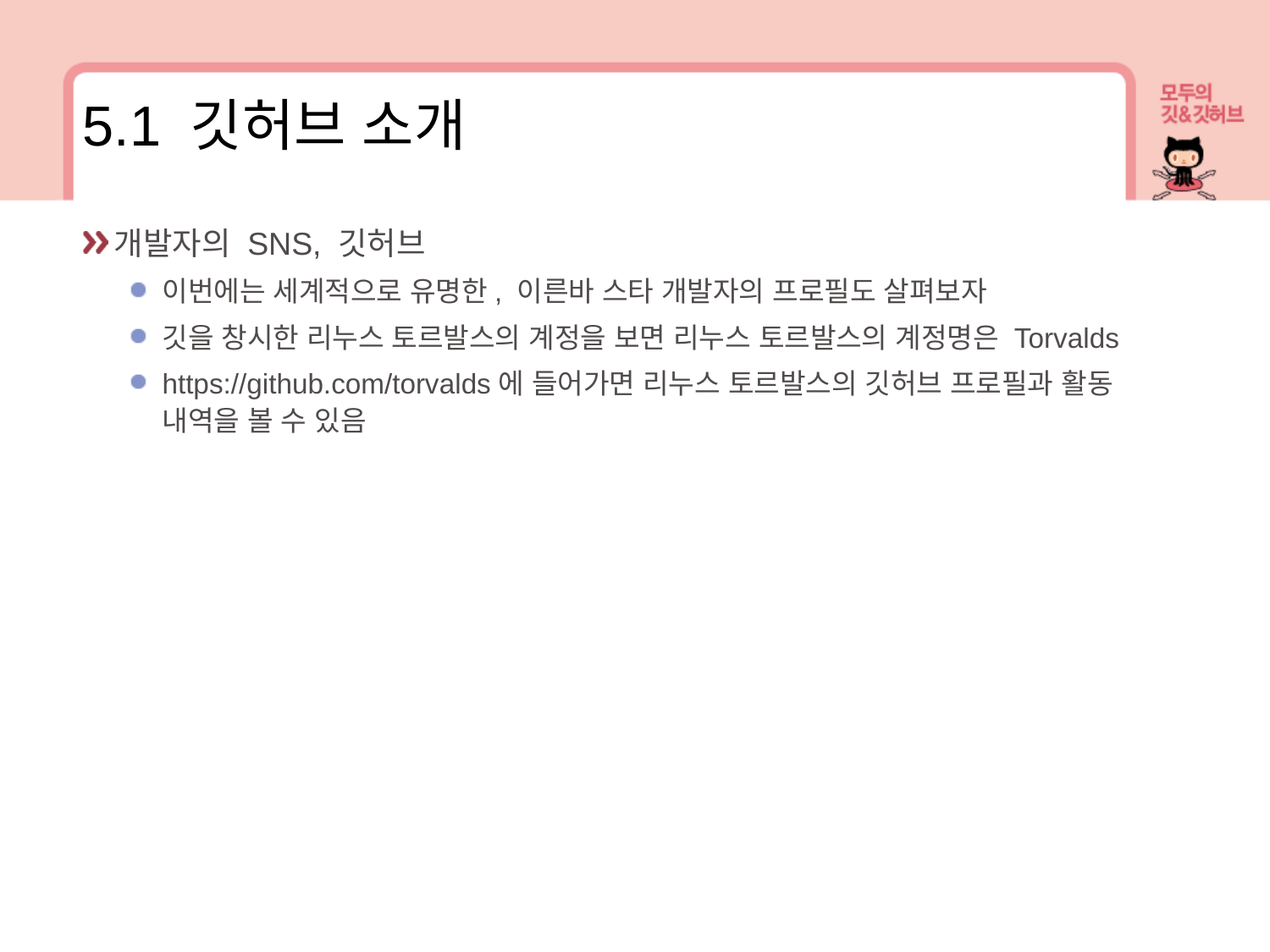

5.1 깃허브 소개
개발자의 SNS, 깃허브
이번에는 세계적으로 유명한, 이른바 스타 개발자의 프로필도 살펴보자
깃을 창시한 리누스 토르발스의 계정을 보면 리누스 토르발스의 계정명은 Torvalds
https://github.com/torvalds에 들어가면 리누스 토르발스의 깃허브 프로필과 활동 내역을 볼 수 있음